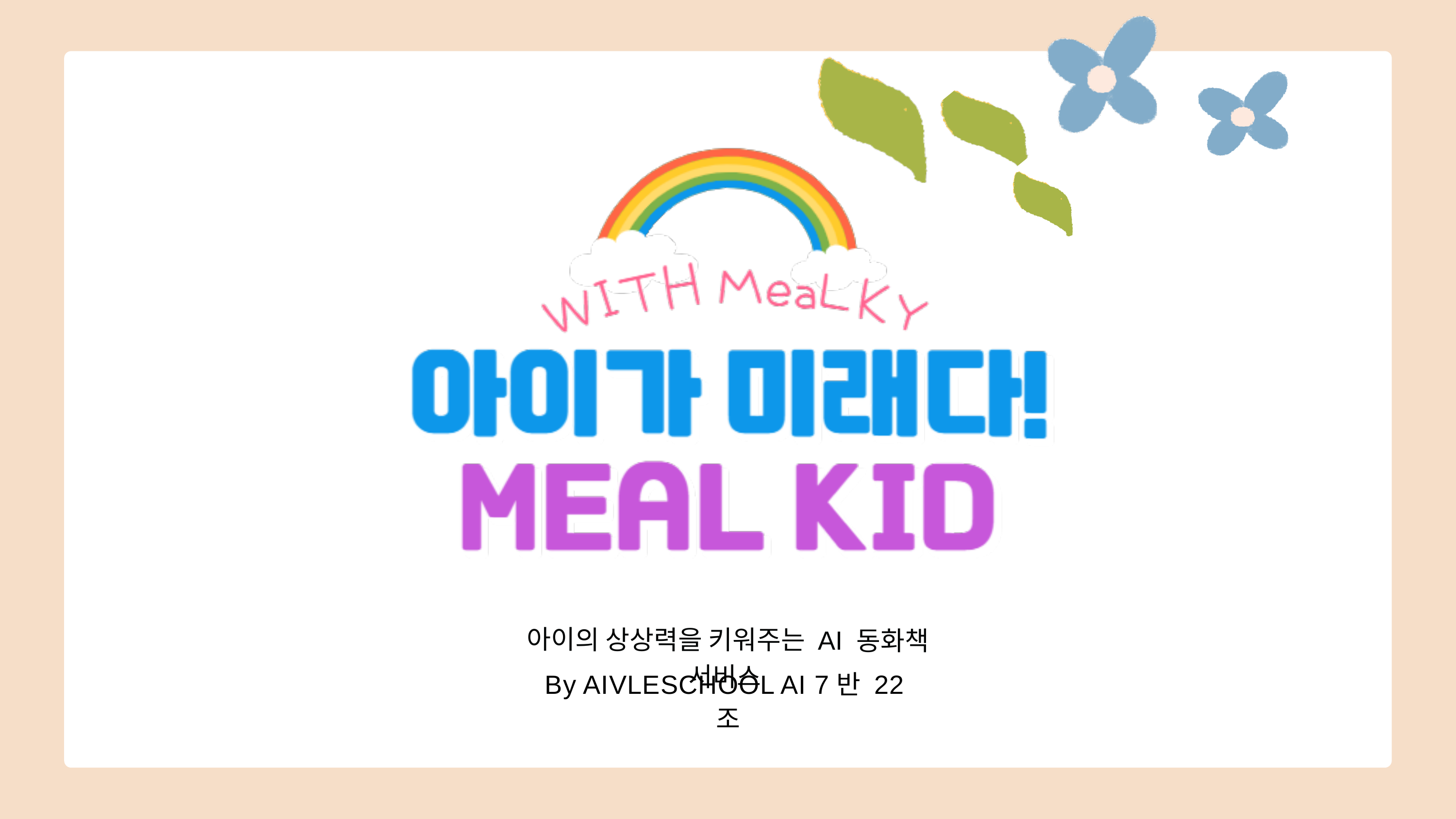

아이의 상상력을 키워주는 AI 동화책 서비스
By AIVLESCHOOL AI 7반 22조